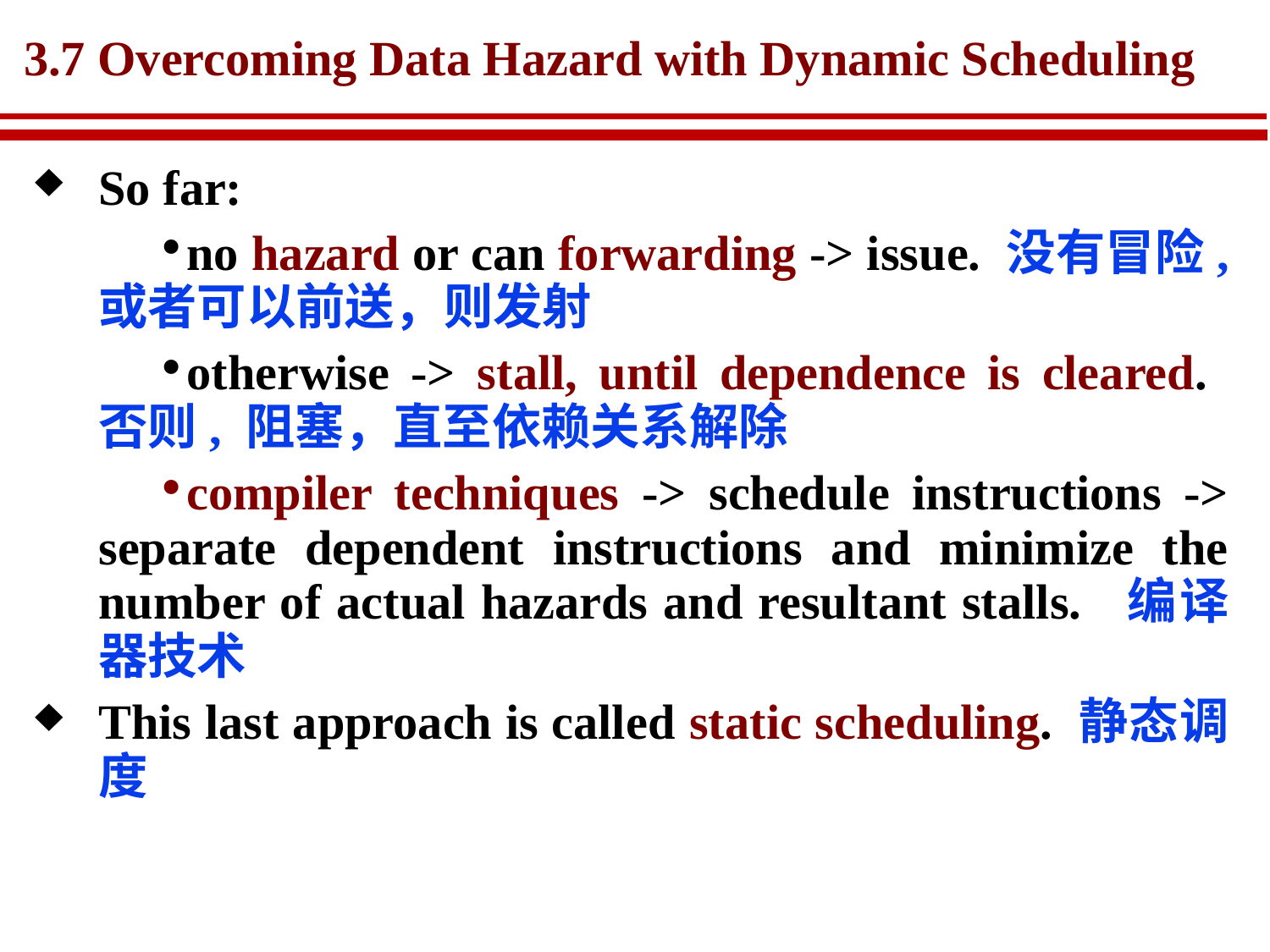

# 3.7 Overcoming Data Hazard with Dynamic Scheduling
So far:
no hazard or can forwarding -> issue. 没有冒险, 或者可以前送，则发射
otherwise -> stall, until dependence is cleared.  否则, 阻塞，直至依赖关系解除
compiler techniques -> schedule instructions -> separate dependent instructions and minimize the number of actual hazards and resultant stalls.  编译器技术
This last approach is called static scheduling. 静态调度